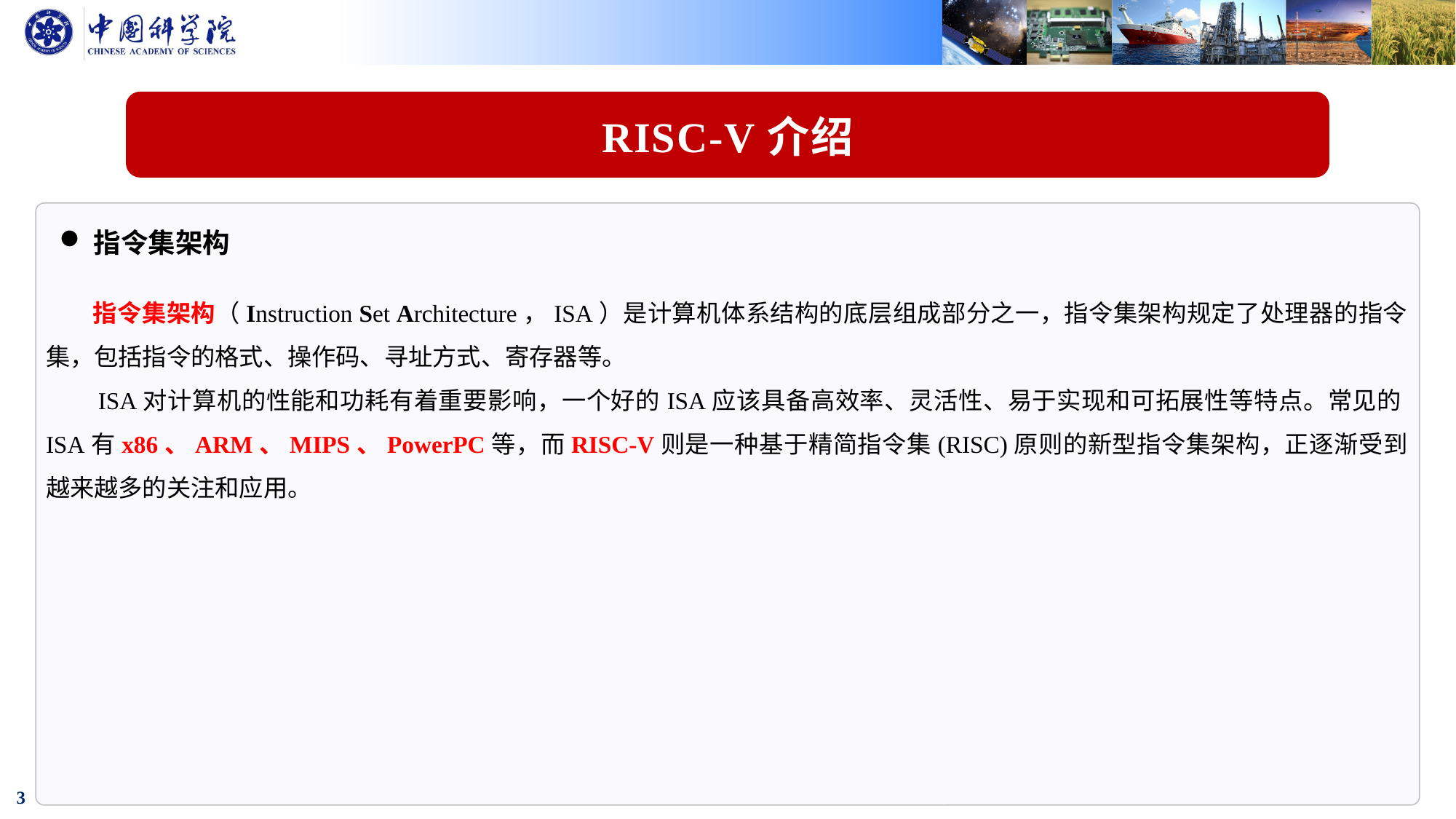

RISC-V介绍

指令集架构
       指令集架构（Instruction Set Architecture，ISA）是计算机体系结构的底层组成部分之一，指令集架构规定了处理器的指令集，包括指令的格式、操作码、寻址方式、寄存器等。
        ISA对计算机的性能和功耗有着重要影响，一个好的ISA应该具备高效率、灵活性、易于实现和可拓展性等特点。常见的ISA有x86、ARM、MIPS、PowerPC等，而RISC-V则是一种基于精简指令集(RISC)原则的新型指令集架构，正逐渐受到越来越多的关注和应用。